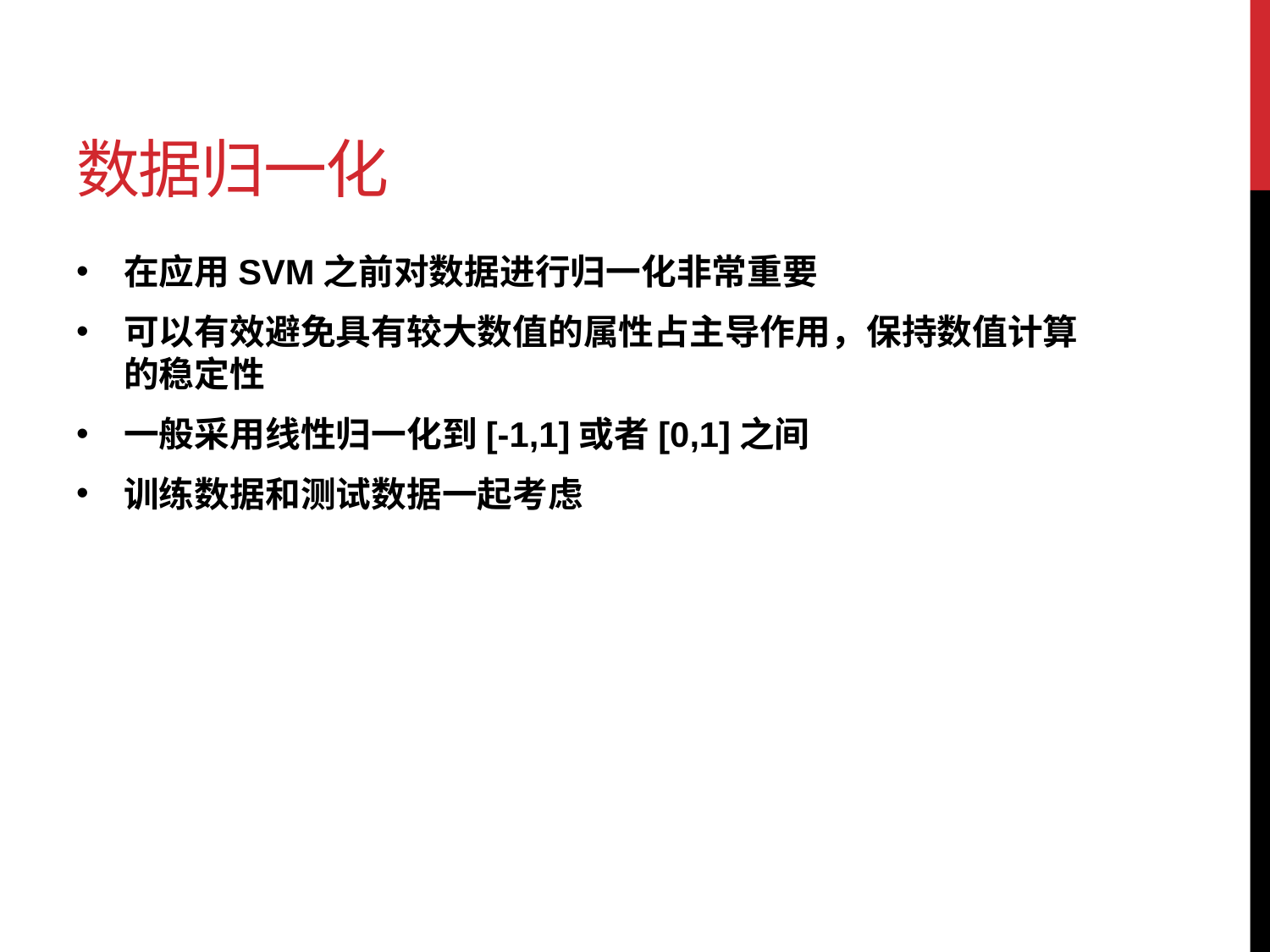

# 数据归一化
在应用SVM之前对数据进行归一化非常重要
可以有效避免具有较大数值的属性占主导作用，保持数值计算的稳定性
一般采用线性归一化到[-1,1]或者[0,1]之间
训练数据和测试数据一起考虑